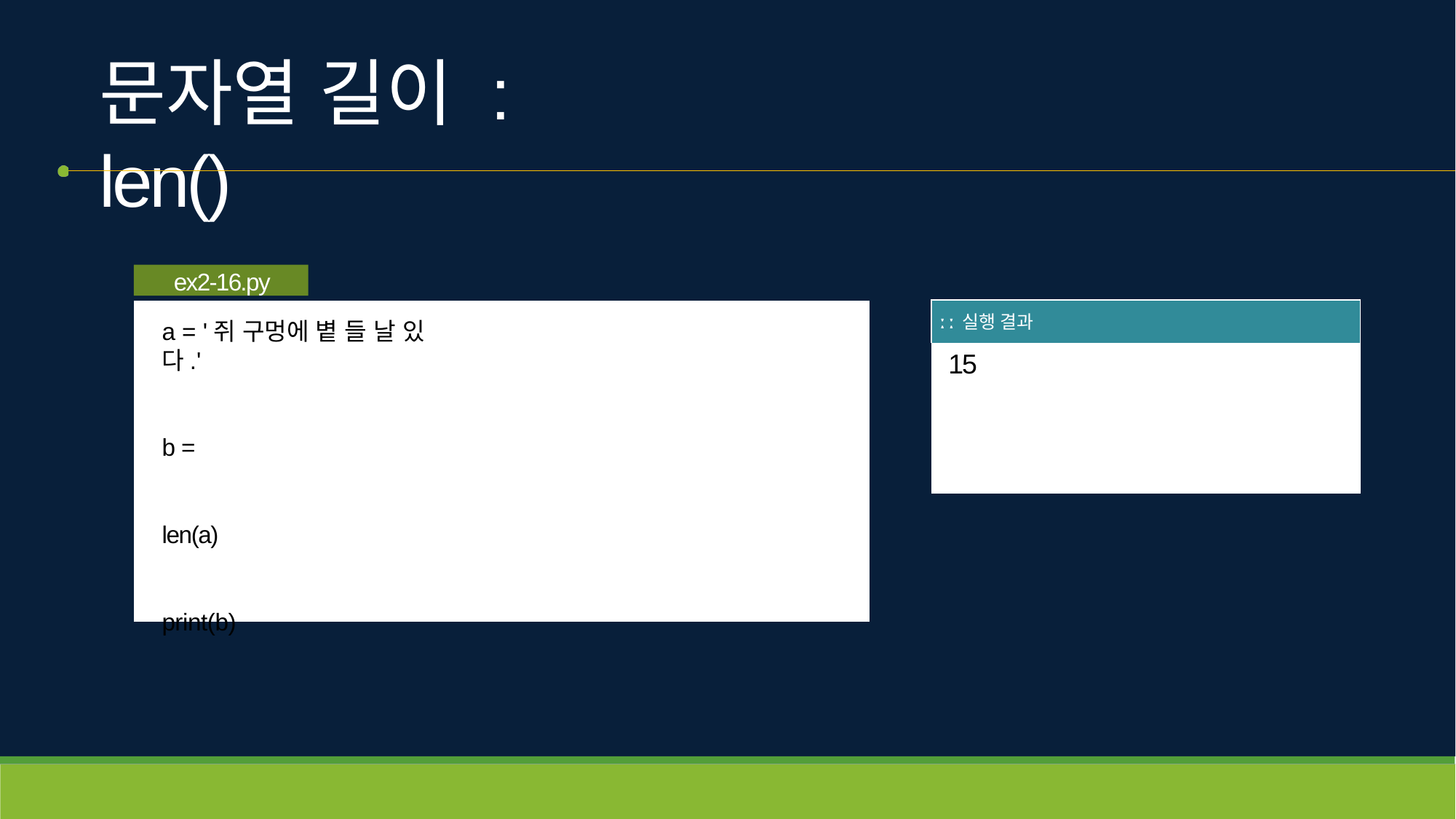

# 문자열 길이 : len()

ex2-16.py
| ː ː 실행 결과 |
| --- |
| 15 |

a = '쥐 구멍에 볕 들 날 있다.'
b = len(a)  print(b)